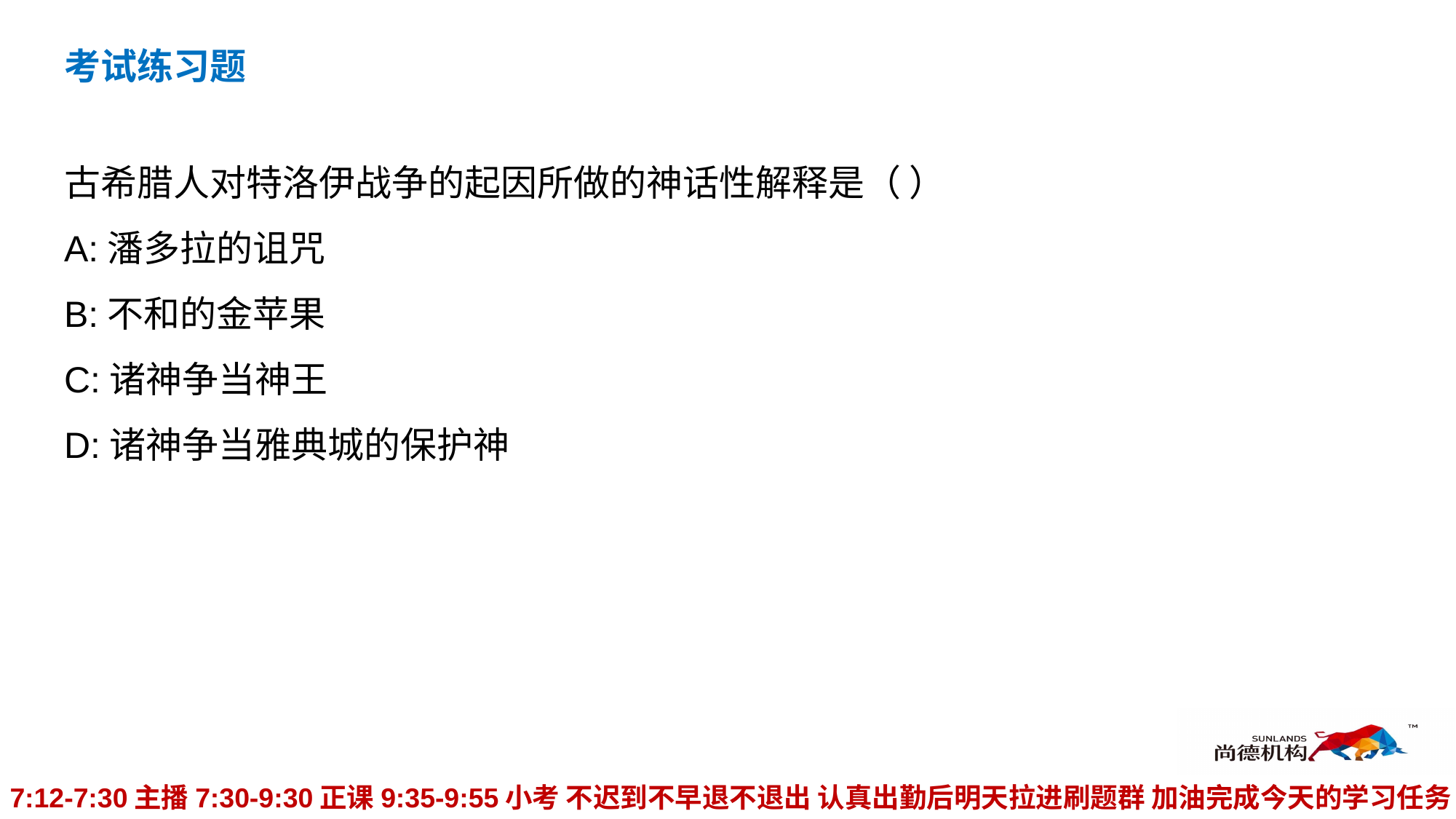

考试练习题
古希腊人对特洛伊战争的起因所做的神话性解释是（ ）
A:潘多拉的诅咒
B:不和的金苹果
C:诸神争当神王
D:诸神争当雅典城的保护神